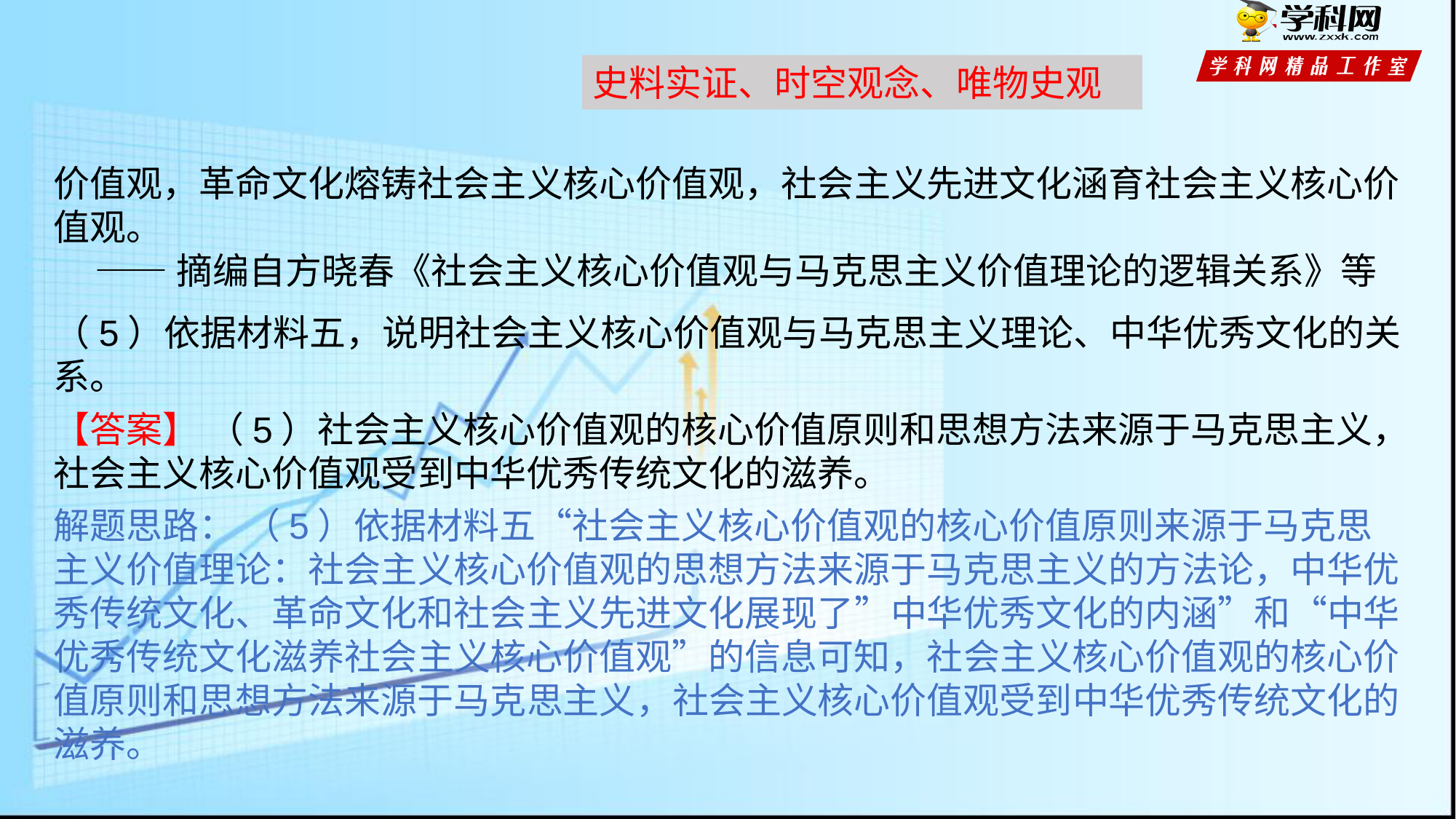

史料实证、时空观念、唯物史观
价值观，革命文化熔铸社会主义核心价值观，社会主义先进文化涵育社会主义核心价值观。
     ——摘编自方晓春《社会主义核心价值观与马克思主义价值理论的逻辑关系》等
（5）依据材料五，说明社会主义核心价值观与马克思主义理论、中华优秀文化的关系。
【答案】 （5）社会主义核心价值观的核心价值原则和思想方法来源于马克思主义，社会主义核心价值观受到中华优秀传统文化的滋养。
解题思路： （5）依据材料五“社会主义核心价值观的核心价值原则来源于马克思主义价值理论：社会主义核心价值观的思想方法来源于马克思主义的方法论，中华优秀传统文化、革命文化和社会主义先进文化展现了”中华优秀文化的内涵”和“中华优秀传统文化滋养社会主义核心价值观”的信息可知，社会主义核心价值观的核心价值原则和思想方法来源于马克思主义，社会主义核心价值观受到中华优秀传统文化的滋养。